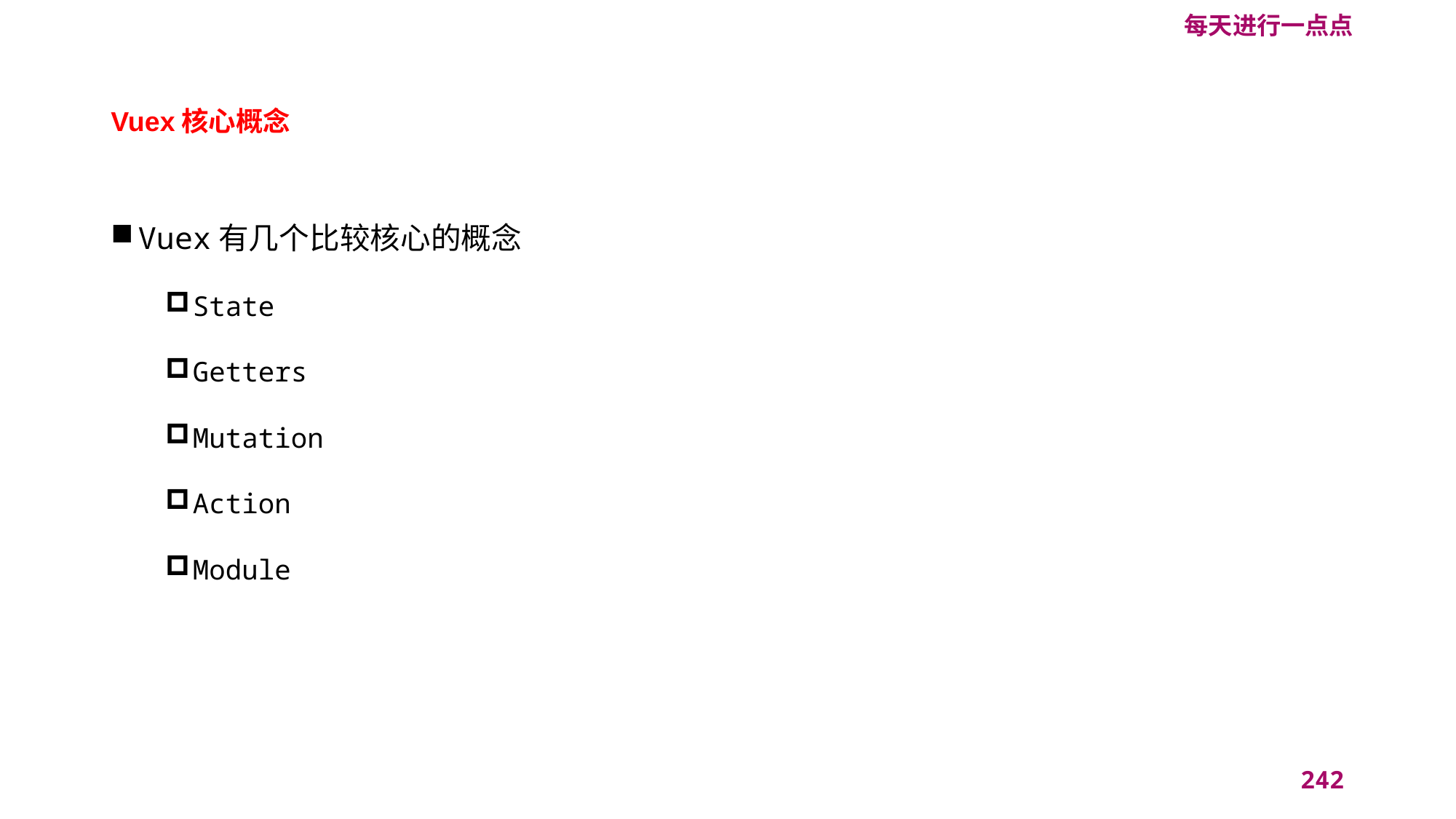

每天进行一点点
# Vuex核心概念
Vuex有几个比较核心的概念
State
Getters
Mutation
Action
Module

242